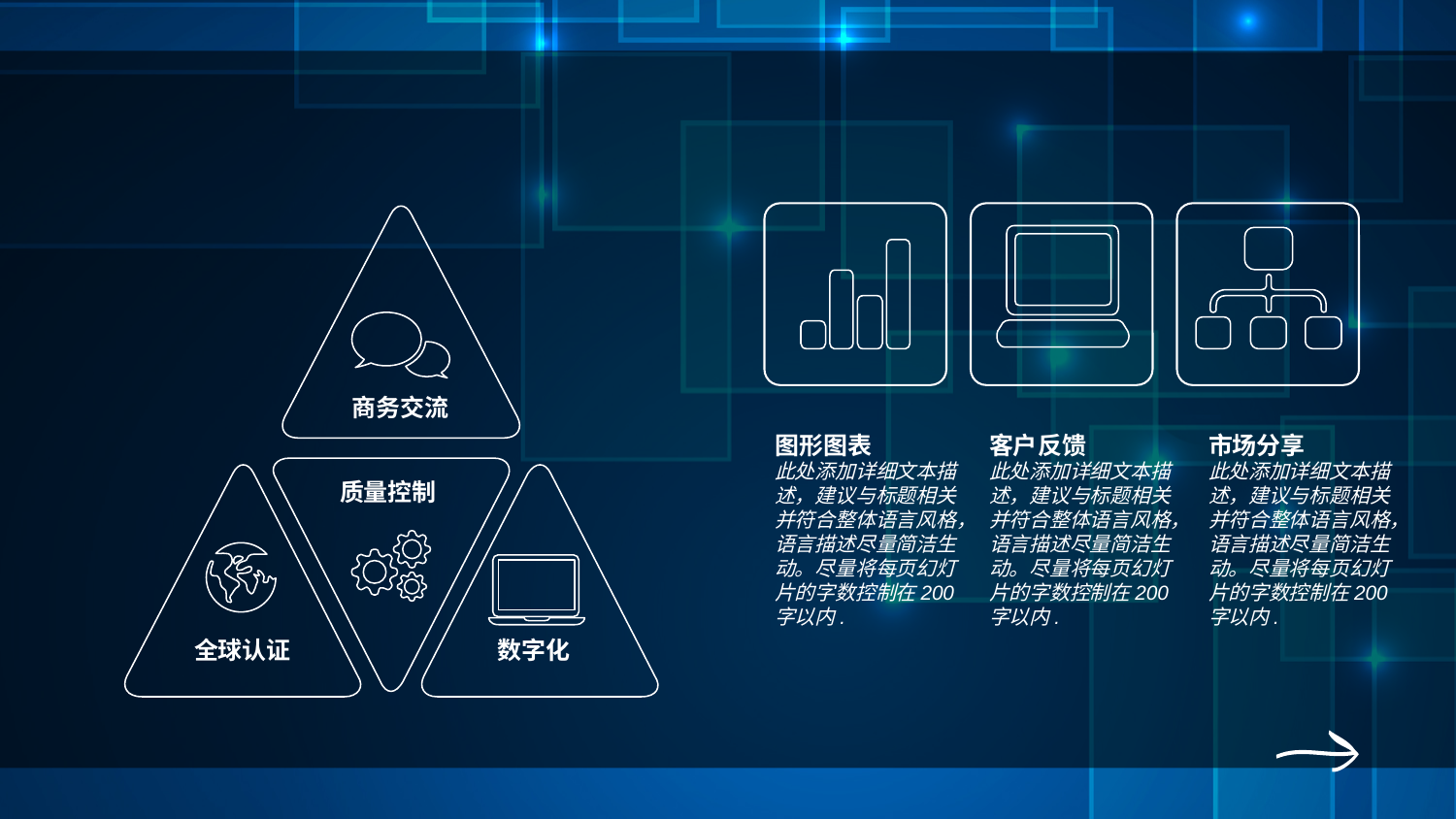

商务交流
质量控制

全球认证
数字化

图形图表
此处添加详细文本描述，建议与标题相关并符合整体语言风格，语言描述尽量简洁生动。尽量将每页幻灯片的字数控制在200字以内.
客户反馈
此处添加详细文本描述，建议与标题相关并符合整体语言风格，语言描述尽量简洁生动。尽量将每页幻灯片的字数控制在200字以内.
市场分享
此处添加详细文本描述，建议与标题相关并符合整体语言风格，语言描述尽量简洁生动。尽量将每页幻灯片的字数控制在200字以内.